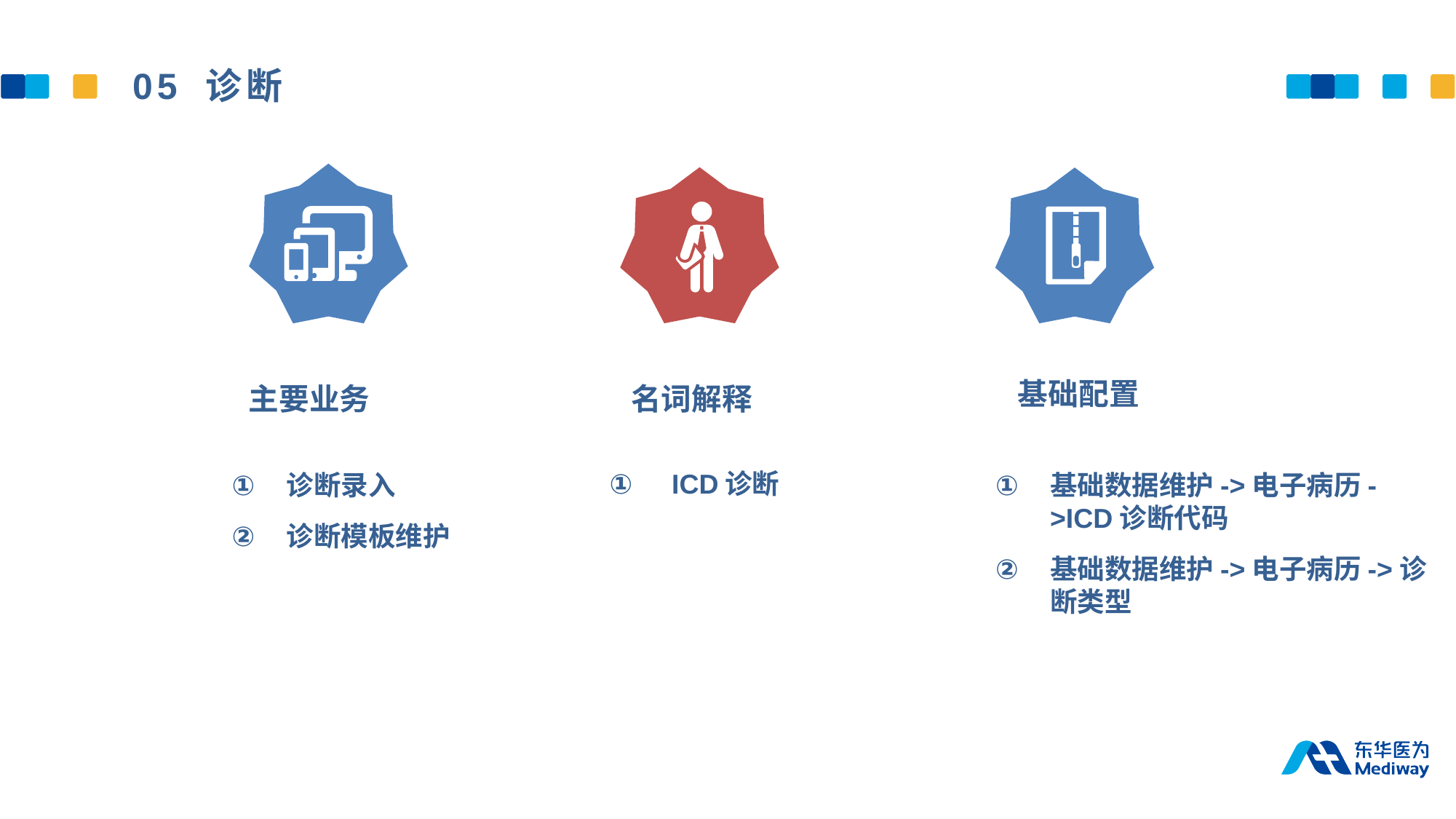

05 诊断

基础配置
主要业务
名词解释
 ICD诊断
基础数据维护->电子病历->ICD诊断代码
基础数据维护->电子病历->诊断类型
诊断录入
诊断模板维护